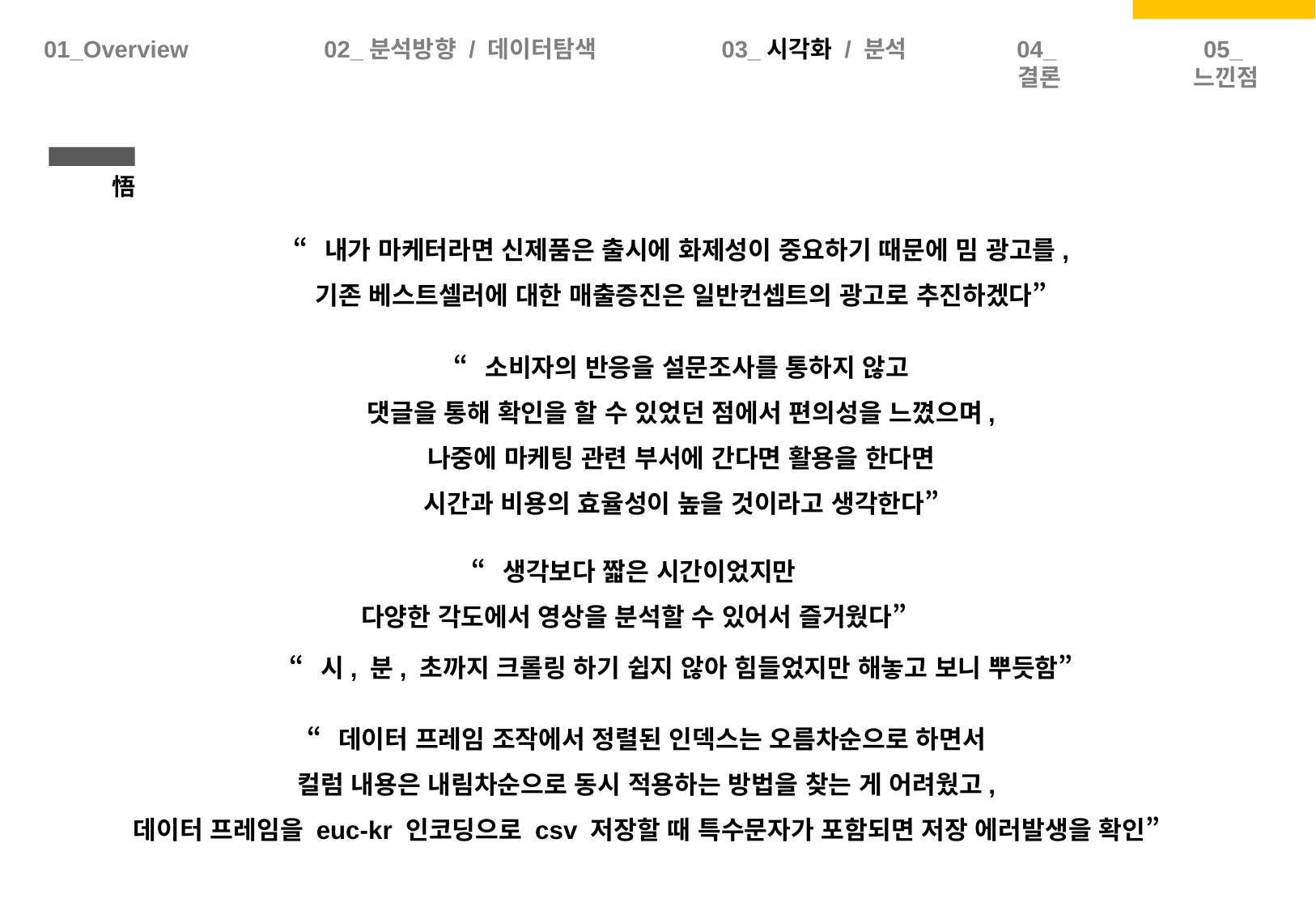

01_Overview
02_분석방향 / 데이터탐색
03_시각화 / 분석
04_결론
05_느낀점

悟
“내가 마케터라면 신제품은 출시에 화제성이 중요하기 때문에 밈 광고를,
기존 베스트셀러에 대한 매출증진은 일반컨셉트의 광고로 추진하겠다”
“소비자의 반응을 설문조사를 통하지 않고
댓글을 통해 확인을 할 수 있었던 점에서 편의성을 느꼈으며,
나중에 마케팅 관련 부서에 간다면 활용을 한다면
시간과 비용의 효율성이 높을 것이라고 생각한다”
“생각보다 짧은 시간이었지만
다양한 각도에서 영상을 분석할 수 있어서 즐거웠다”
“시, 분, 초까지 크롤링 하기 쉽지 않아 힘들었지만 해놓고 보니 뿌듯함”
“데이터 프레임 조작에서 정렬된 인덱스는 오름차순으로 하면서
컬럼 내용은 내림차순으로 동시 적용하는 방법을 찾는 게 어려웠고,
데이터 프레임을 euc-kr 인코딩으로 csv 저장할 때 특수문자가 포함되면 저장 에러발생을 확인”